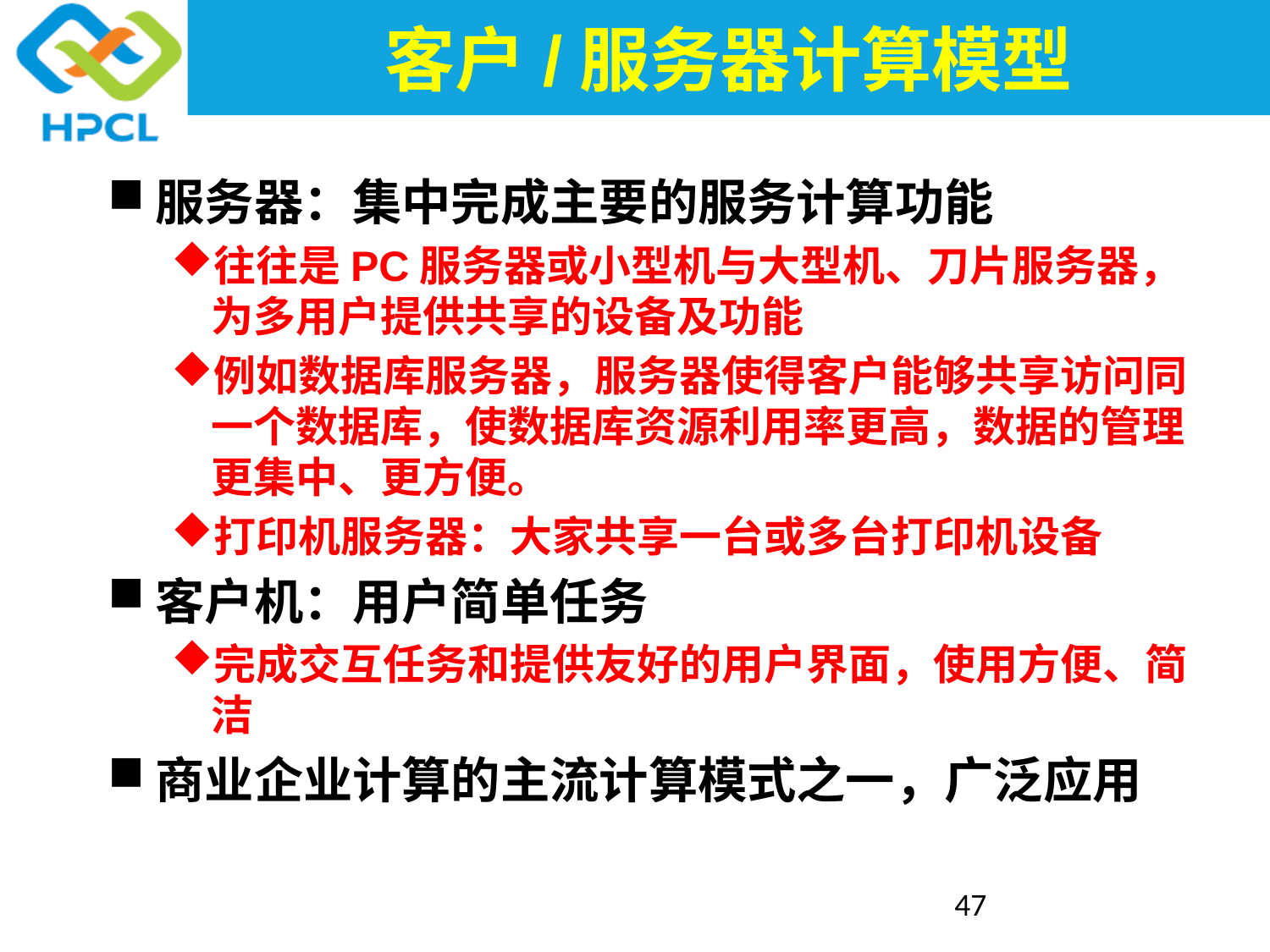

# 客户/服务器计算模型
服务器：集中完成主要的服务计算功能
往往是PC服务器或小型机与大型机、刀片服务器，为多用户提供共享的设备及功能
例如数据库服务器，服务器使得客户能够共享访问同一个数据库，使数据库资源利用率更高，数据的管理更集中、更方便。
打印机服务器：大家共享一台或多台打印机设备
客户机：用户简单任务
完成交互任务和提供友好的用户界面，使用方便、简洁
商业企业计算的主流计算模式之一，广泛应用

47